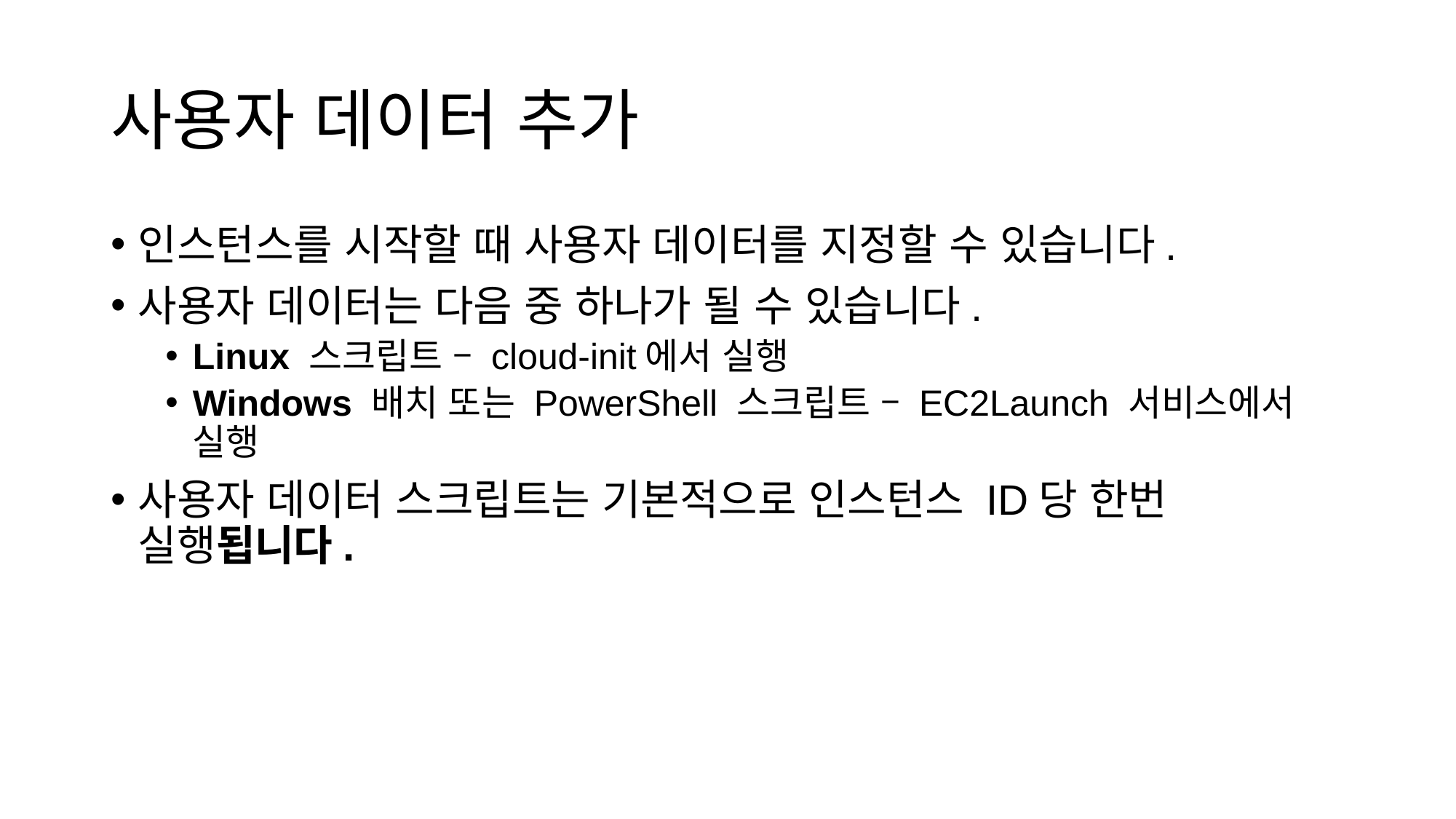

# 사용자 데이터 추가
인스턴스를 시작할 때 사용자 데이터를 지정할 수 있습니다.
사용자 데이터는 다음 중 하나가 될 수 있습니다.
Linux 스크립트 – cloud-init에서 실행
Windows 배치 또는 PowerShell 스크립트 – EC2Launch 서비스에서 실행
사용자 데이터 스크립트는 기본적으로 인스턴스 ID당 한번 실행됩니다.